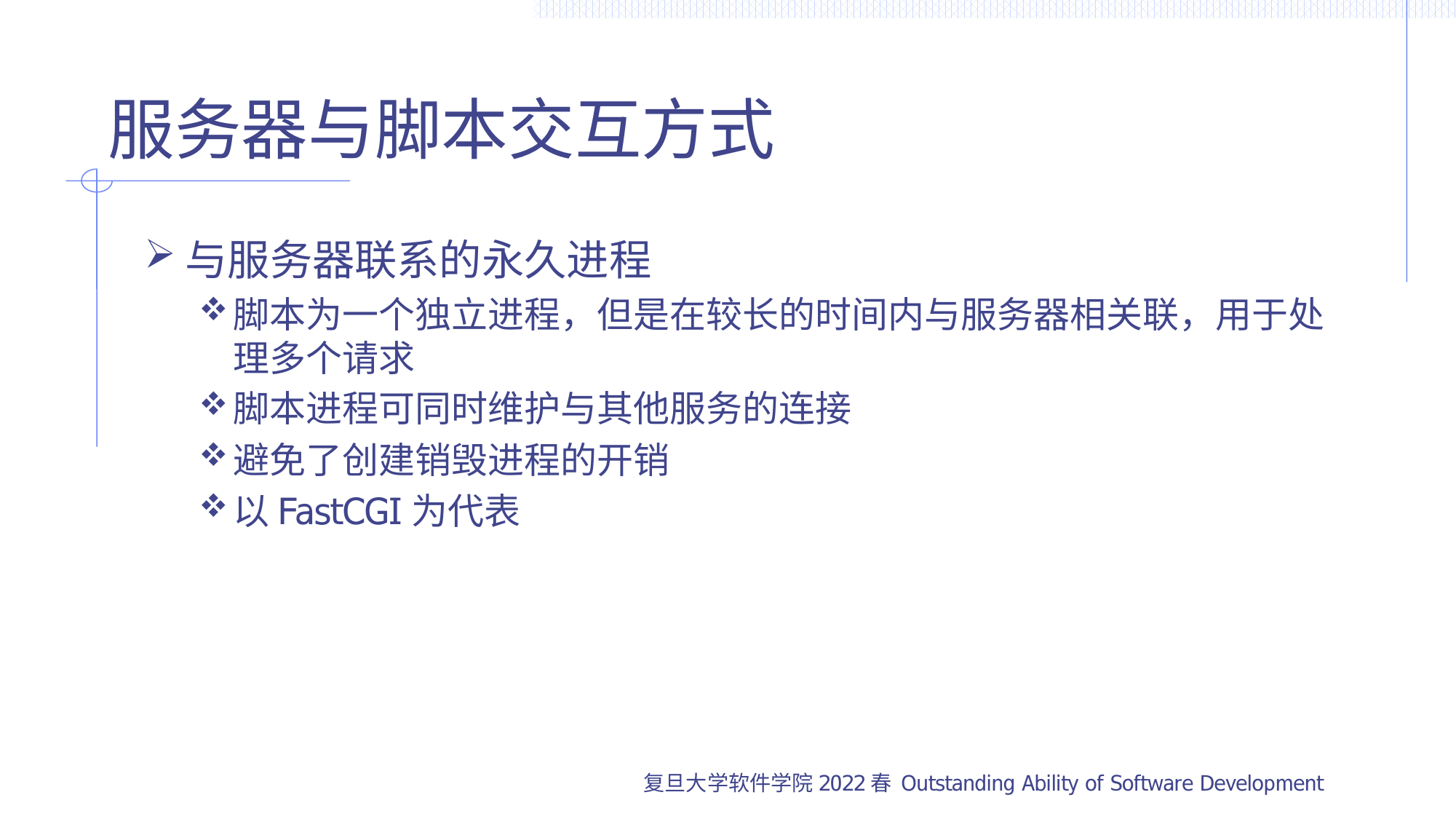

# 服务器与脚本交互方式
与服务器联系的永久进程
脚本为一个独立进程，但是在较长的时间内与服务器相关联，用于处理多个请求
脚本进程可同时维护与其他服务的连接
避免了创建销毁进程的开销
以FastCGI为代表